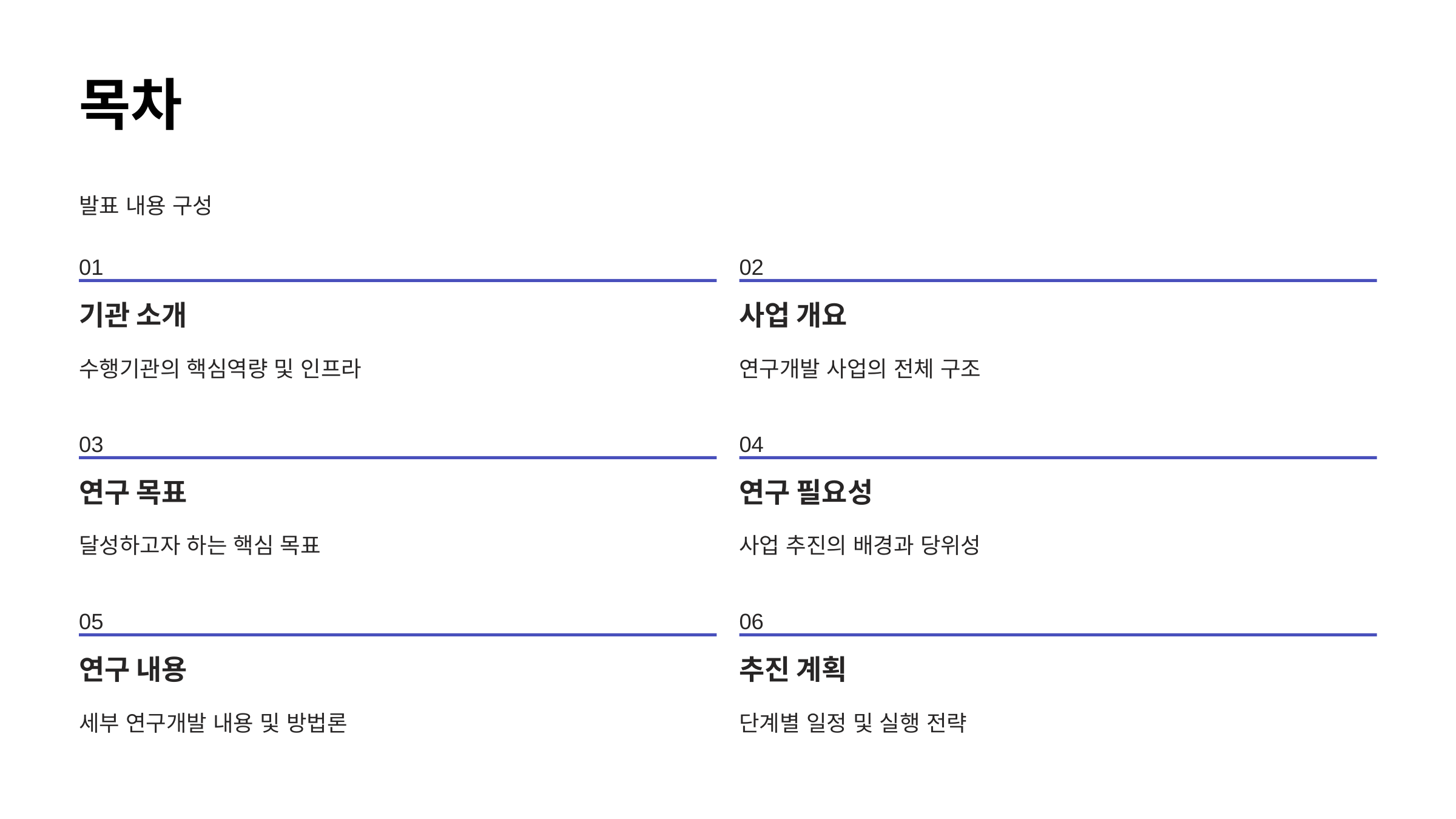

목차
발표 내용 구성
01
02

기관 소개
사업 개요
수행기관의 핵심역량 및 인프라
연구개발 사업의 전체 구조
03
04

연구 목표
연구 필요성
달성하고자 하는 핵심 목표
사업 추진의 배경과 당위성
05
06

연구 내용
추진 계획
세부 연구개발 내용 및 방법론
단계별 일정 및 실행 전략